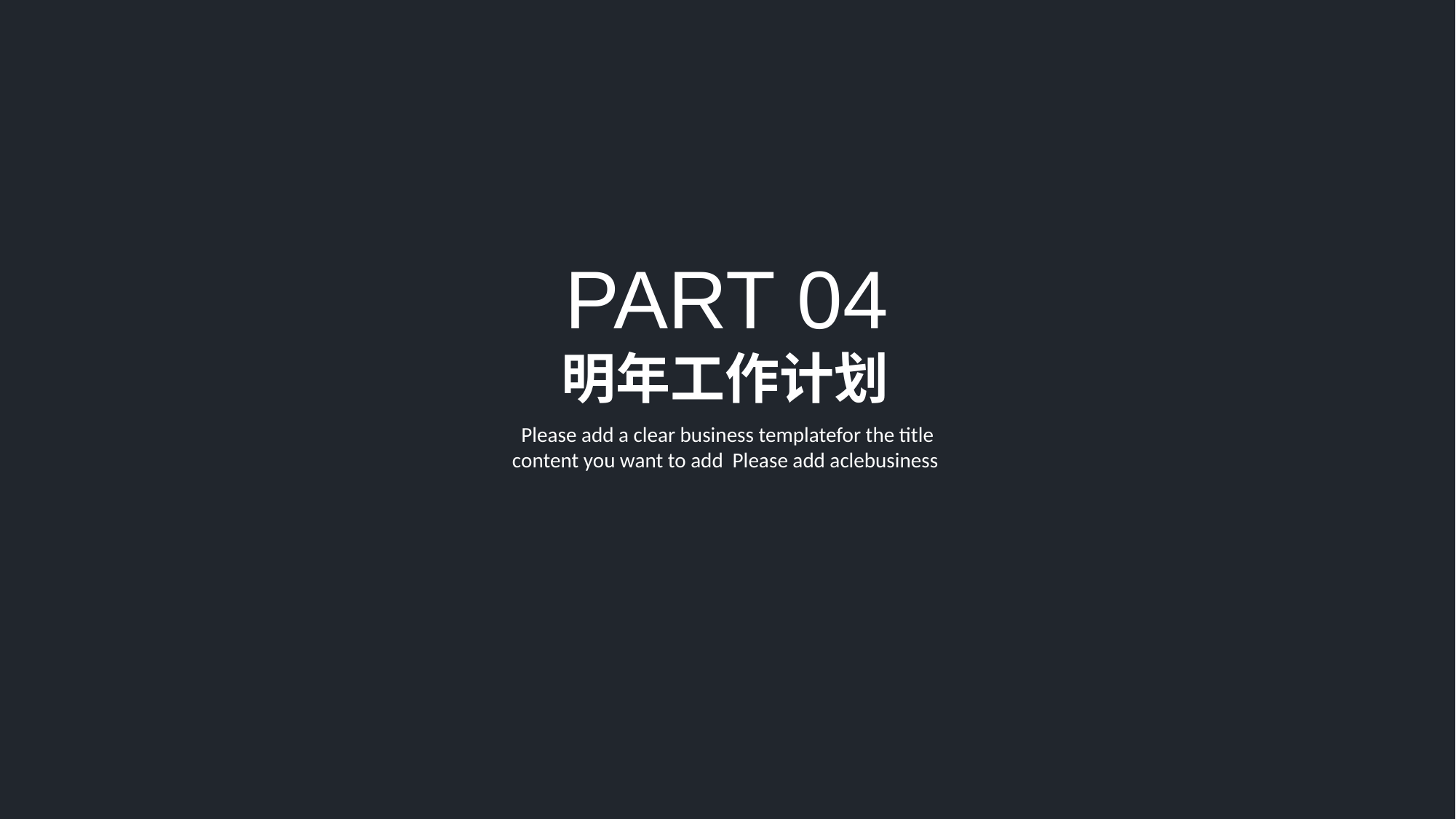

PART 04
明年工作计划
Please add a clear business templatefor the title
content you want to add  Please add aclebusiness